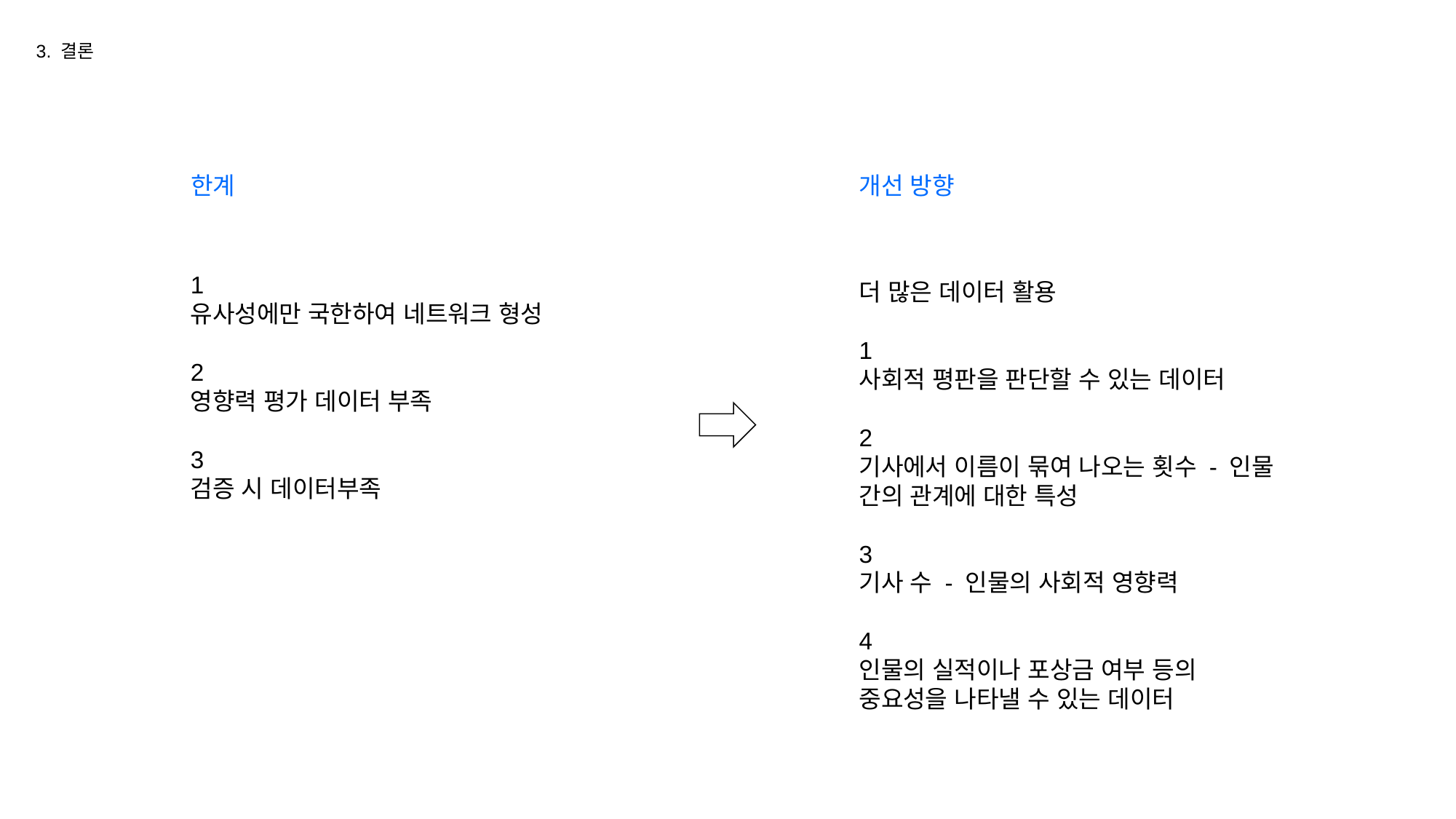

3. 결론

한계
개선 방향

1
유사성에만 국한하여 네트워크 형성

2
영향력 평가 데이터 부족

3
검증 시 데이터부족
더 많은 데이터 활용

1
사회적 평판을 판단할 수 있는 데이터

2
기사에서 이름이 묶여 나오는 횟수 - 인물 간의 관계에 대한 특성

3
기사 수 - 인물의 사회적 영향력

4
인물의 실적이나 포상금 여부 등의 중요성을 나타낼 수 있는 데이터